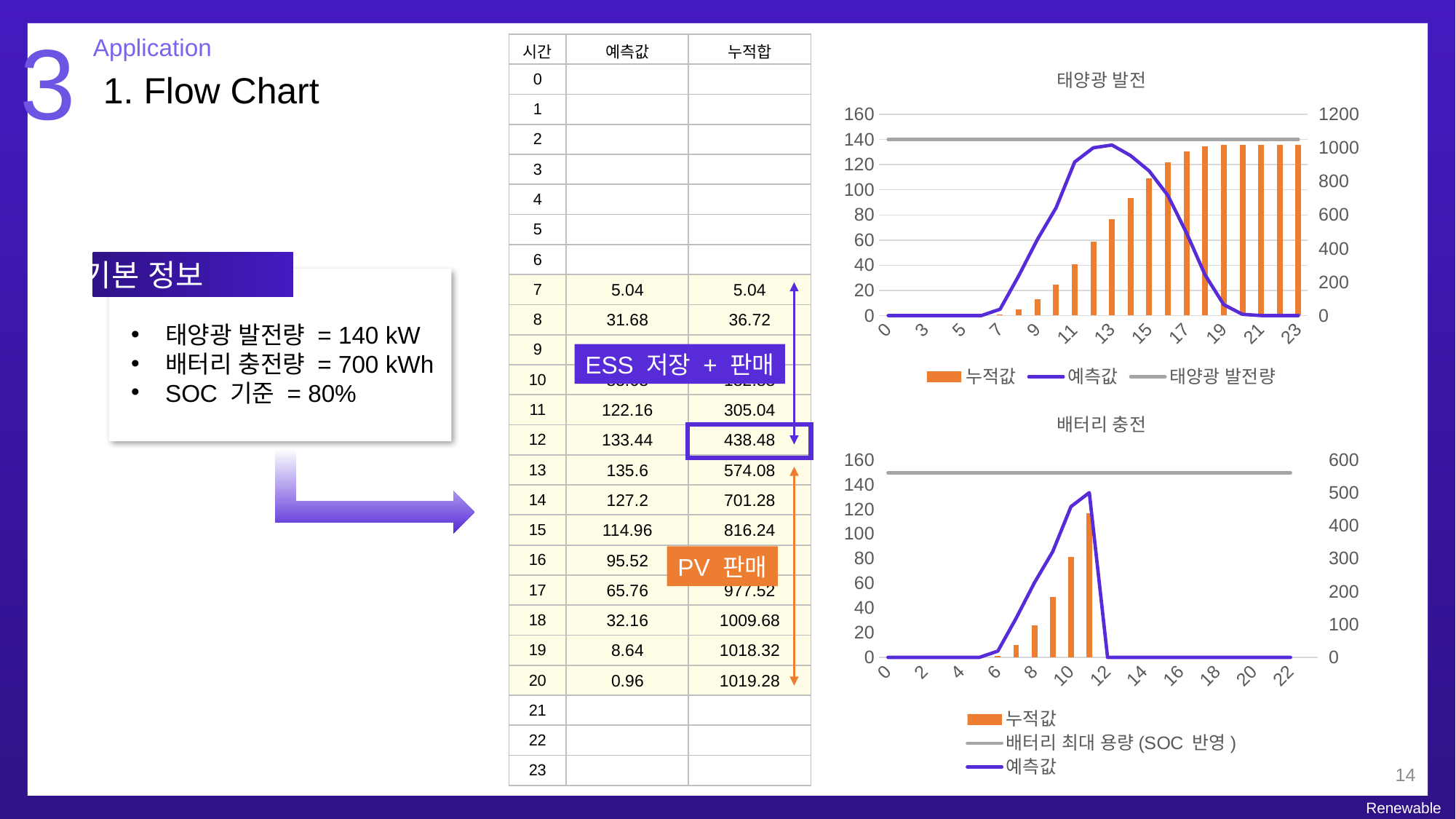

3

Application
| 시간 | 예측값 | 누적합 |
| --- | --- | --- |
| 0 |  |  |
| 1 |  |  |
| 2 |  |  |
| 3 |  |  |
| 4 |  |  |
| 5 |  |  |
| 6 |  |  |
| 7 | 5.04 | 5.04 |
| 8 | 31.68 | 36.72 |
| 9 | 60.48 | 97.2 |
| 10 | 85.68 | 182.88 |
| 11 | 122.16 | 305.04 |
| 12 | 133.44 | 438.48 |
| 13 | 135.6 | 574.08 |
| 14 | 127.2 | 701.28 |
| 15 | 114.96 | 816.24 |
| 16 | 95.52 | 911.76 |
| 17 | 65.76 | 977.52 |
| 18 | 32.16 | 1009.68 |
| 19 | 8.64 | 1018.32 |
| 20 | 0.96 | 1019.28 |
| 21 |  |  |
| 22 |  |  |
| 23 |  |  |

### Chart: 태양광 발전

| Category | 누적값 | 예측값 | 태양광 발전량 |
|---|---|---|---|
| 0 | 0.0 | 0.0 | 140.0 |
| 1 | 0.0 | 0.0 | 140.0 |
| 3 | 0.0 | 0.0 | 140.0 |
| 4 | 0.0 | 0.0 | 140.0 |
| 5 | 0.0 | 0.0 | 140.0 |
| 6 | 0.0 | 0.0 | 140.0 |
| 7 | 5.04 | 5.04 | 140.0 |
| 8 | 36.72 | 31.68 | 140.0 |
| 9 | 97.19999999999999 | 60.48 | 140.0 |
| 10 | 182.88 | 85.68 | 140.0 |
| 11 | 305.03999999999996 | 122.16 | 140.0 |
| 12 | 438.47999999999996 | 133.44 | 140.0 |
| 13 | 574.0799999999999 | 135.6 | 140.0 |
| 14 | 701.28 | 127.2 | 140.0 |
| 15 | 816.24 | 114.96 | 140.0 |
| 16 | 911.76 | 95.52 | 140.0 |
| 17 | 977.52 | 65.76 | 140.0 |
| 18 | 1009.68 | 32.16 | 140.0 |
| 19 | 1018.3199999999999 | 8.64 | 140.0 |
| 20 | 1019.28 | 0.96 | 140.0 |
| 21 | 1019.28 | 0.0 | 140.0 |
| 22 | 1019.28 | 0.0 | 140.0 |
| 23 | 1019.28 | 0.0 | 140.0 |
1. Flow Chart
기본 정보

태양광 발전량 = 140 kW
배터리 충전량 = 700 kWh
SOC 기준 = 80%
ESS 저장 + 판매

[unsupported chart]

PV 판매
14
Renewable